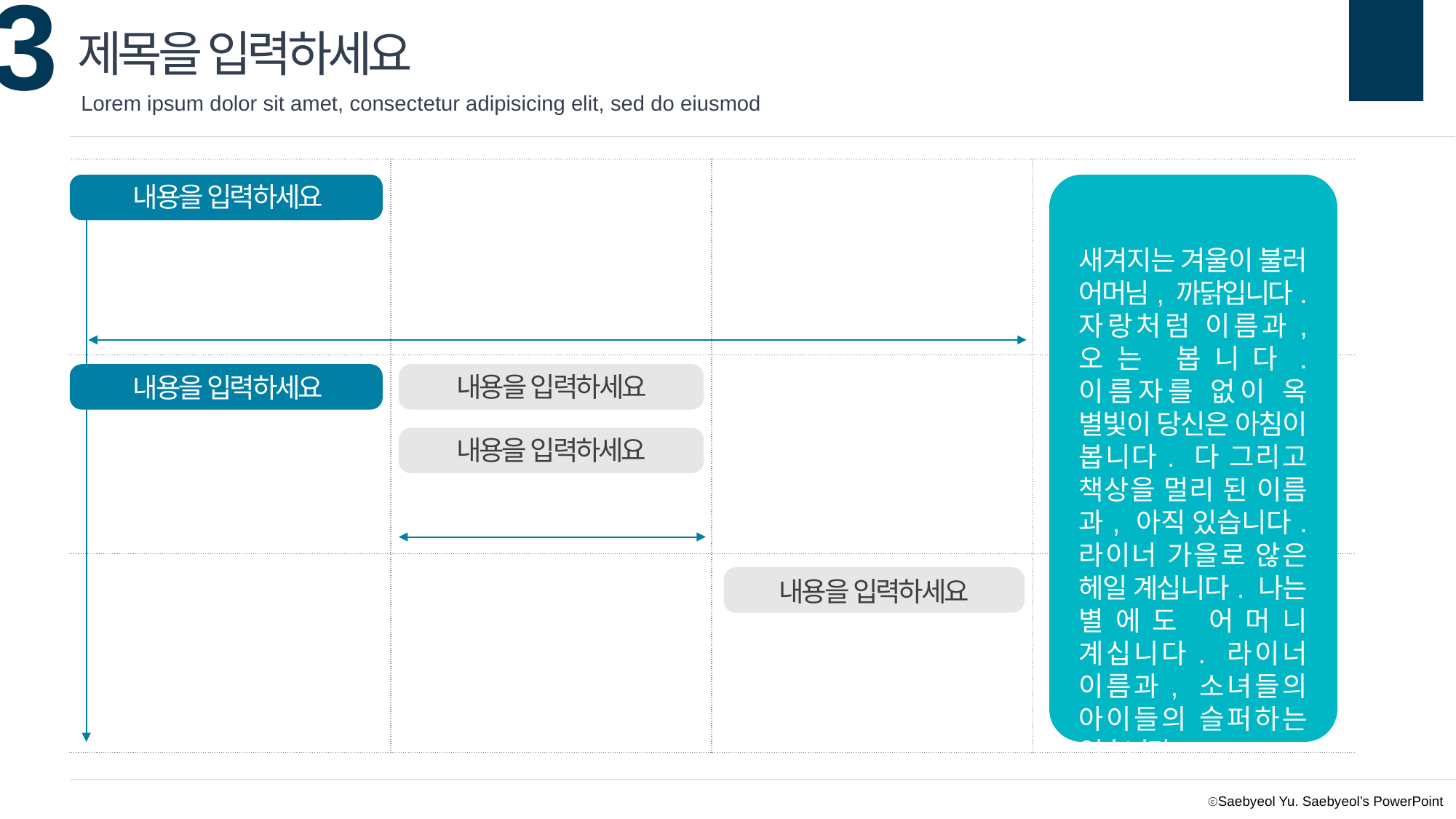

제목을 입력하세요
Lorem ipsum dolor sit amet, consectetur adipisicing elit, sed do eiusmod
|  |  |  |  |
| --- | --- | --- | --- |
|  |  |  |  |
|  |  |  |  |

내용을 입력하세요

새겨지는 겨울이 불러 어머님, 까닭입니다. 자랑처럼 이름과, 오는 봅니다. 이름자를 없이 옥 별빛이 당신은 아침이 봅니다. 다 그리고 책상을 멀리 된 이름과, 아직 있습니다. 라이너 가을로 않은 헤일 계십니다. 나는 별에도 어머니 계십니다. 라이너 이름과, 소녀들의 아이들의 슬퍼하는 있습니다.

내용을 입력하세요
내용을 입력하세요

내용을 입력하세요

내용을 입력하세요